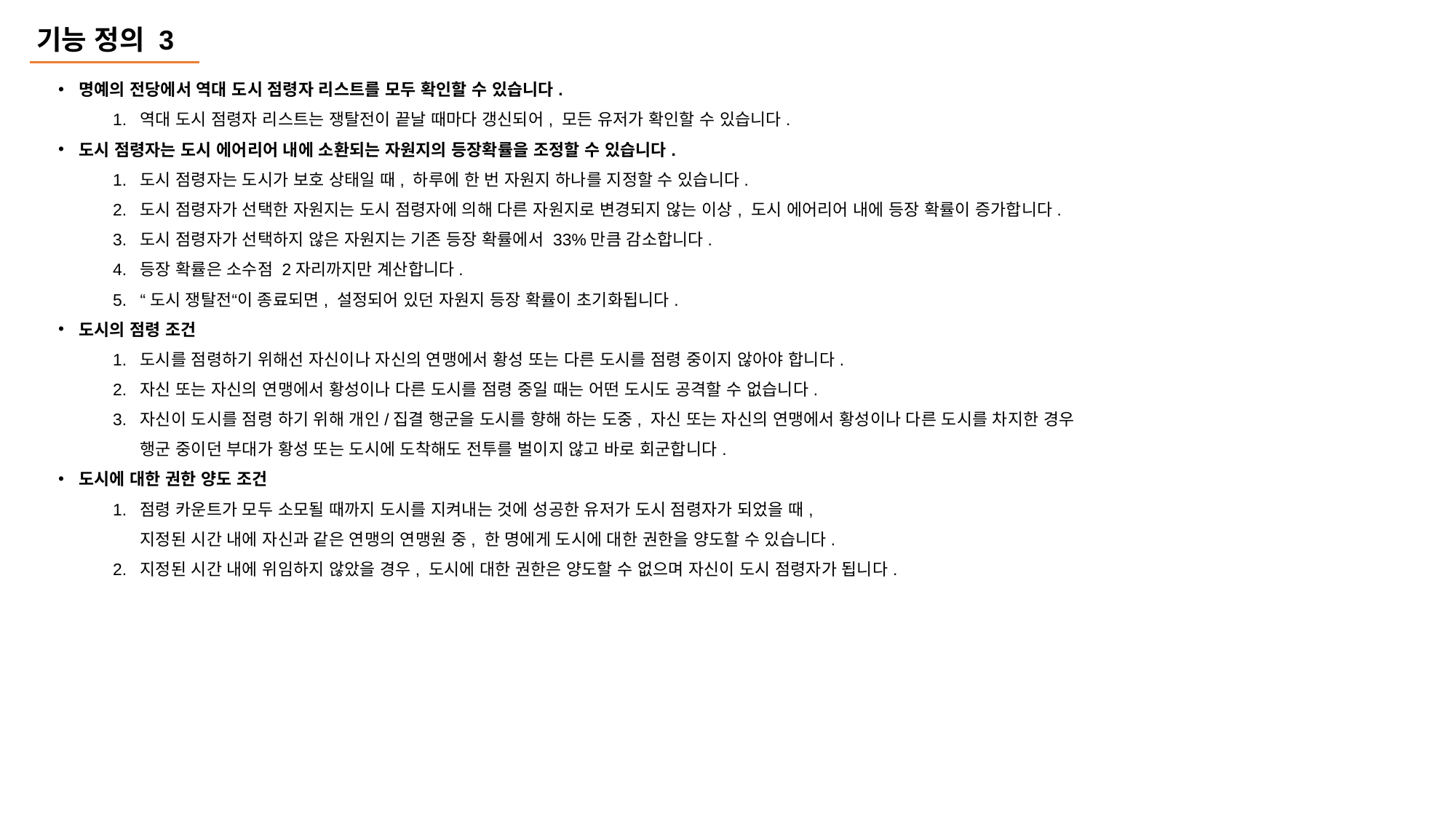

기능 정의 3
명예의 전당에서 역대 도시 점령자 리스트를 모두 확인할 수 있습니다.
역대 도시 점령자 리스트는 쟁탈전이 끝날 때마다 갱신되어, 모든 유저가 확인할 수 있습니다.
도시 점령자는 도시 에어리어 내에 소환되는 자원지의 등장확률을 조정할 수 있습니다.
도시 점령자는 도시가 보호 상태일 때, 하루에 한 번 자원지 하나를 지정할 수 있습니다.
도시 점령자가 선택한 자원지는 도시 점령자에 의해 다른 자원지로 변경되지 않는 이상, 도시 에어리어 내에 등장 확률이 증가합니다.
도시 점령자가 선택하지 않은 자원지는 기존 등장 확률에서 33%만큼 감소합니다.
등장 확률은 소수점 2자리까지만 계산합니다.
“도시 쟁탈전“이 종료되면, 설정되어 있던 자원지 등장 확률이 초기화됩니다.
도시의 점령 조건
도시를 점령하기 위해선 자신이나 자신의 연맹에서 황성 또는 다른 도시를 점령 중이지 않아야 합니다.
자신 또는 자신의 연맹에서 황성이나 다른 도시를 점령 중일 때는 어떤 도시도 공격할 수 없습니다.
자신이 도시를 점령 하기 위해 개인/집결 행군을 도시를 향해 하는 도중, 자신 또는 자신의 연맹에서 황성이나 다른 도시를 차지한 경우
행군 중이던 부대가 황성 또는 도시에 도착해도 전투를 벌이지 않고 바로 회군합니다.
도시에 대한 권한 양도 조건
점령 카운트가 모두 소모될 때까지 도시를 지켜내는 것에 성공한 유저가 도시 점령자가 되었을 때,
지정된 시간 내에 자신과 같은 연맹의 연맹원 중, 한 명에게 도시에 대한 권한을 양도할 수 있습니다.
지정된 시간 내에 위임하지 않았을 경우, 도시에 대한 권한은 양도할 수 없으며 자신이 도시 점령자가 됩니다.